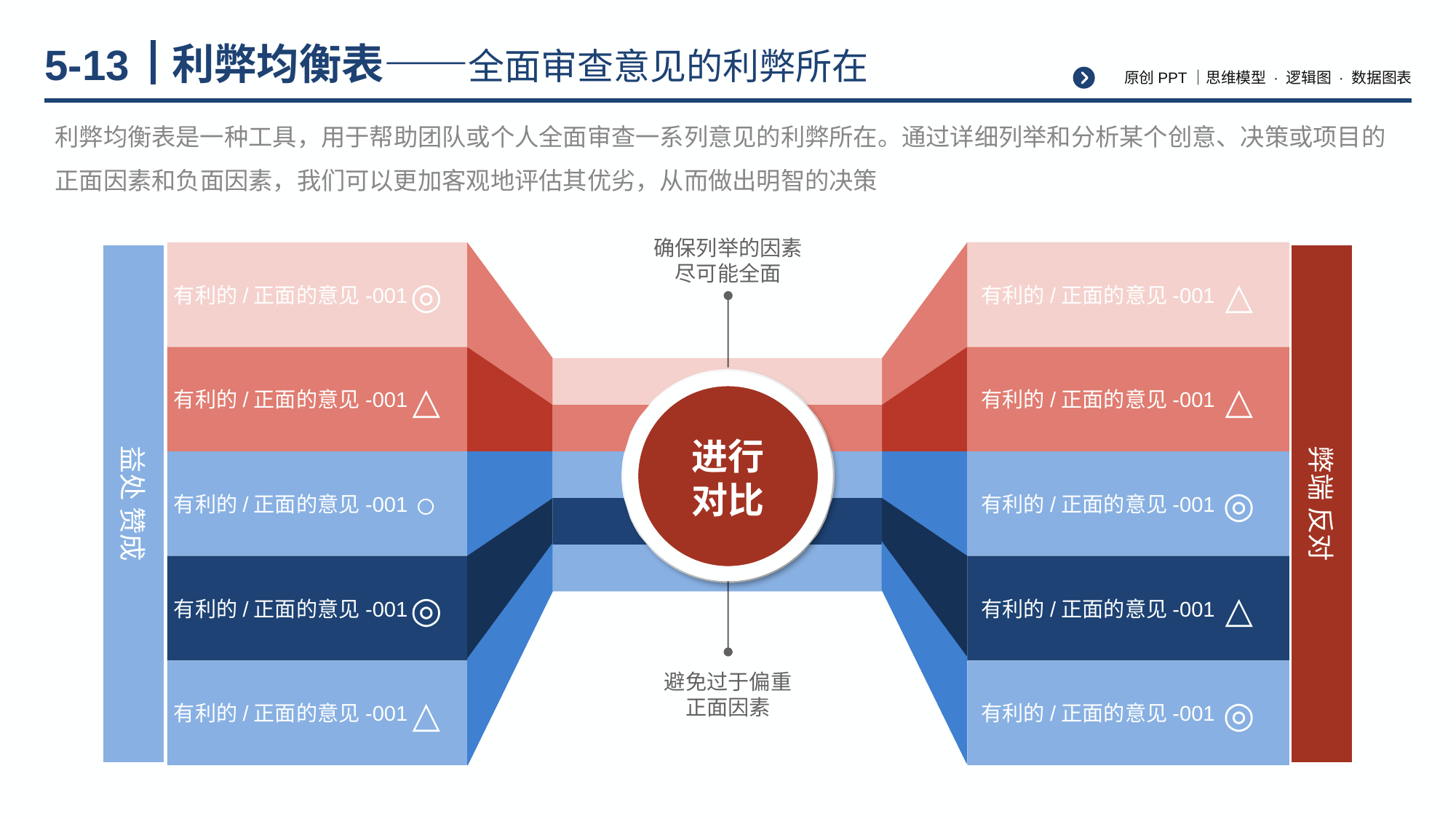

# 利弊均衡表——全面审查意见的利弊所在
5-13
利弊均衡表是一种工具，用于帮助团队或个人全面审查一系列意见的利弊所在。通过详细列举和分析某个创意、决策或项目的正面因素和负面因素，我们可以更加客观地评估其优劣，从而做出明智的决策

确保列举的因素
尽可能全面

◎
△

有利的/正面的意见-001
有利的/正面的意见-001

△
△

有利的/正面的意见-001
有利的/正面的意见-001

益处 赞成
弊端 反对
进行
对比

○
◎
有利的/正面的意见-001
有利的/正面的意见-001

◎
△
有利的/正面的意见-001
有利的/正面的意见-001
避免过于偏重
正面因素
△
◎
有利的/正面的意见-001
有利的/正面的意见-001